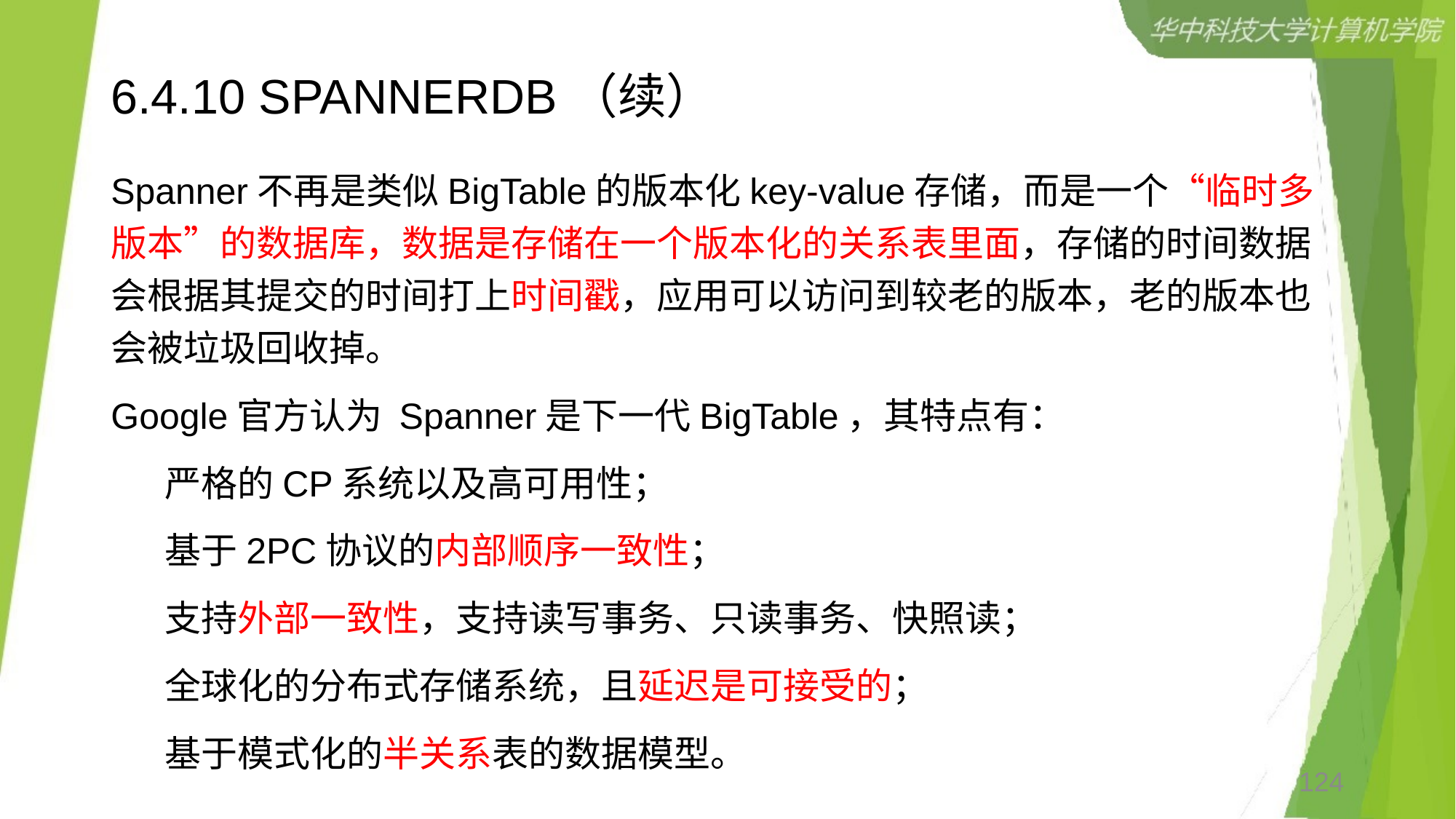

# 6.4.10 SPANNERDB（续）
Spanner不再是类似BigTable的版本化key-value存储，而是一个“临时多版本”的数据库，数据是存储在一个版本化的关系表里面，存储的时间数据会根据其提交的时间打上时间戳，应用可以访问到较老的版本，老的版本也会被垃圾回收掉。
Google官方认为 Spanner是下一代BigTable，其特点有：
严格的CP系统以及高可用性；
基于2PC协议的内部顺序一致性；
支持外部一致性，支持读写事务、只读事务、快照读；
全球化的分布式存储系统，且延迟是可接受的；
基于模式化的半关系表的数据模型。
124